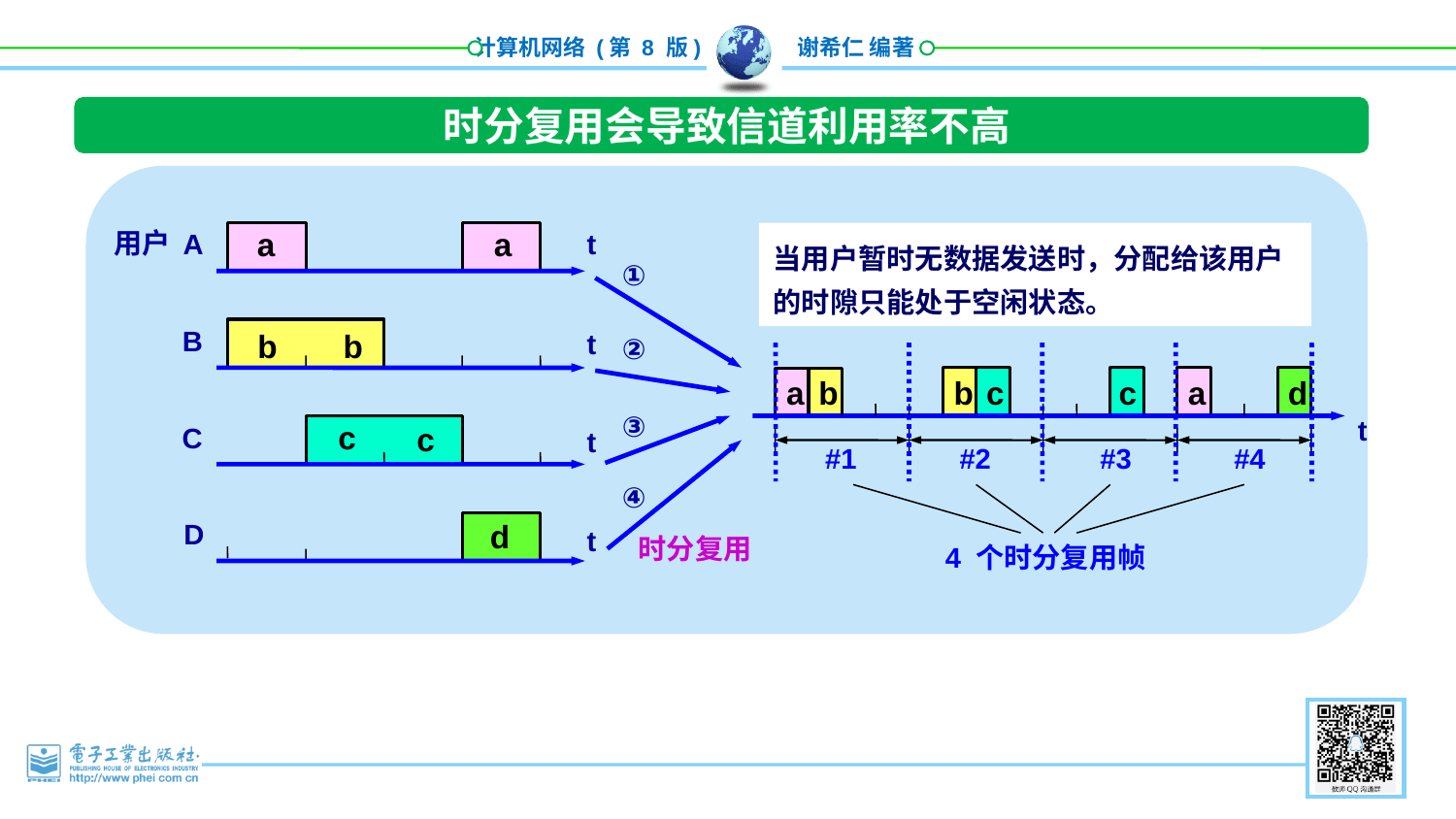

时分复用会导致信道利用率不高

a
a
用户
A
t

当用户暂时无数据发送时，分配给该用户的时隙只能处于空闲状态。
①

B
t
b

b
②

a
b
b
c
c
a
d

③

t
c
c
C

t

#1
#2
#3
#4

④

d
D

t
时分复用
4 个时分复用帧